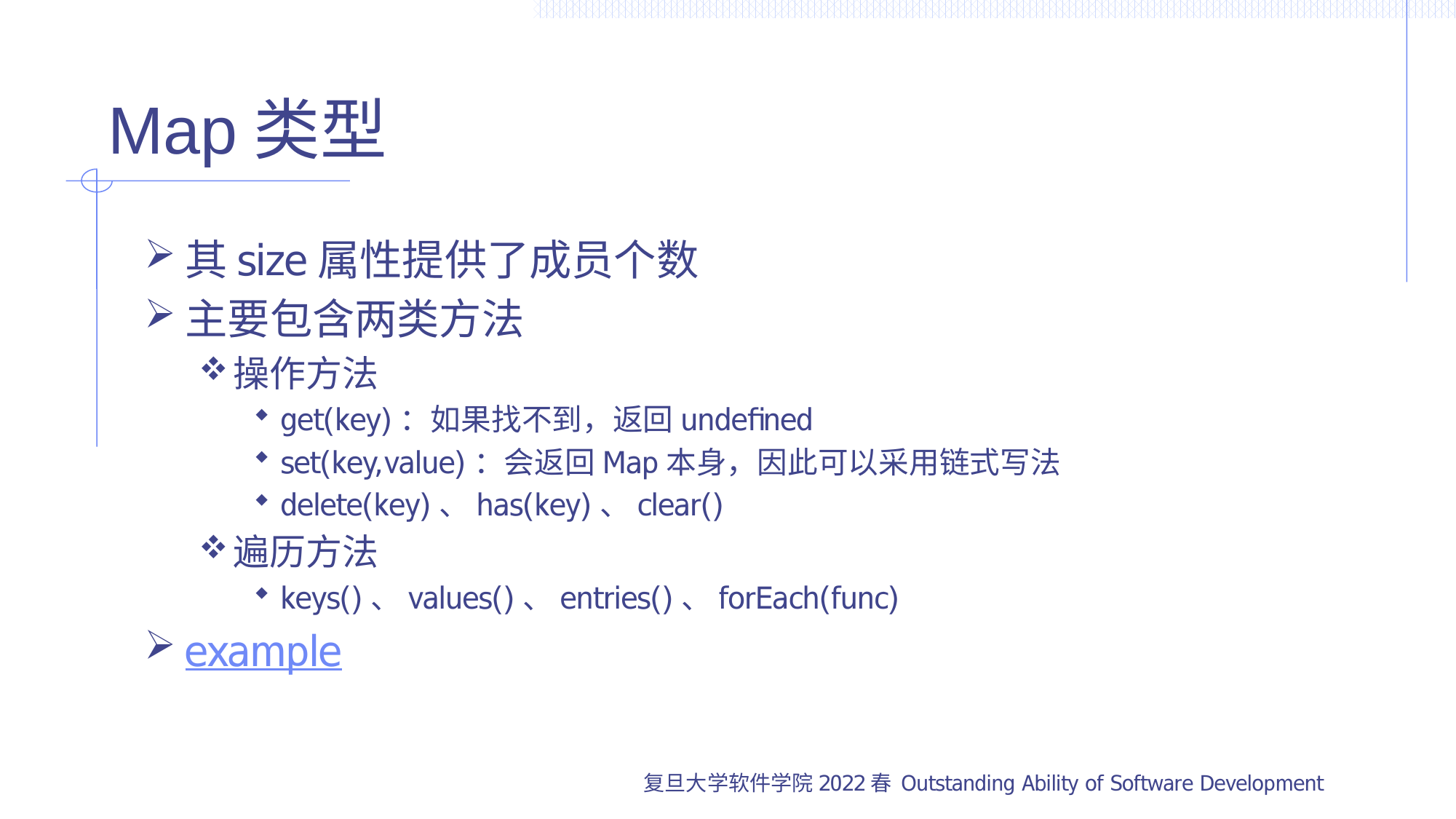

# Map类型
其size属性提供了成员个数
主要包含两类方法
操作方法
get(key)：如果找不到，返回undefined
set(key,value)：会返回Map本身，因此可以采用链式写法
delete(key)、has(key)、clear()
遍历方法
keys()、values()、entries()、forEach(func)
example